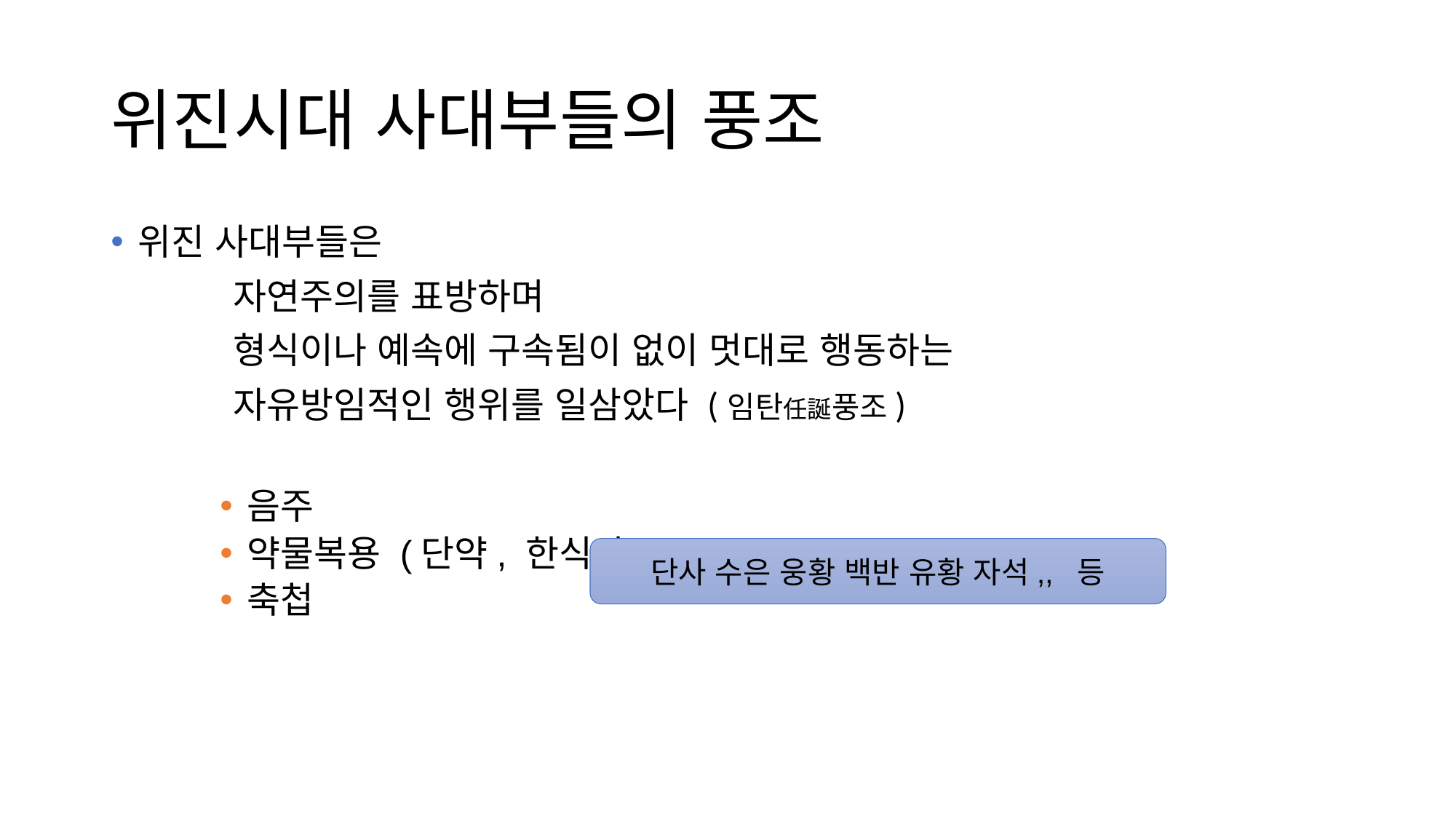

# 위진시대 사대부들의 풍조
위진 사대부들은
	자연주의를 표방하며
   	형식이나 예속에 구속됨이 없이 멋대로 행동하는
   	자유방임적인 행위를 일삼았다 (임탄任誕풍조)

음주
약물복용 (단약, 한식산)
축첩

단사 수은 웅황 백반 유황 자석,,  등